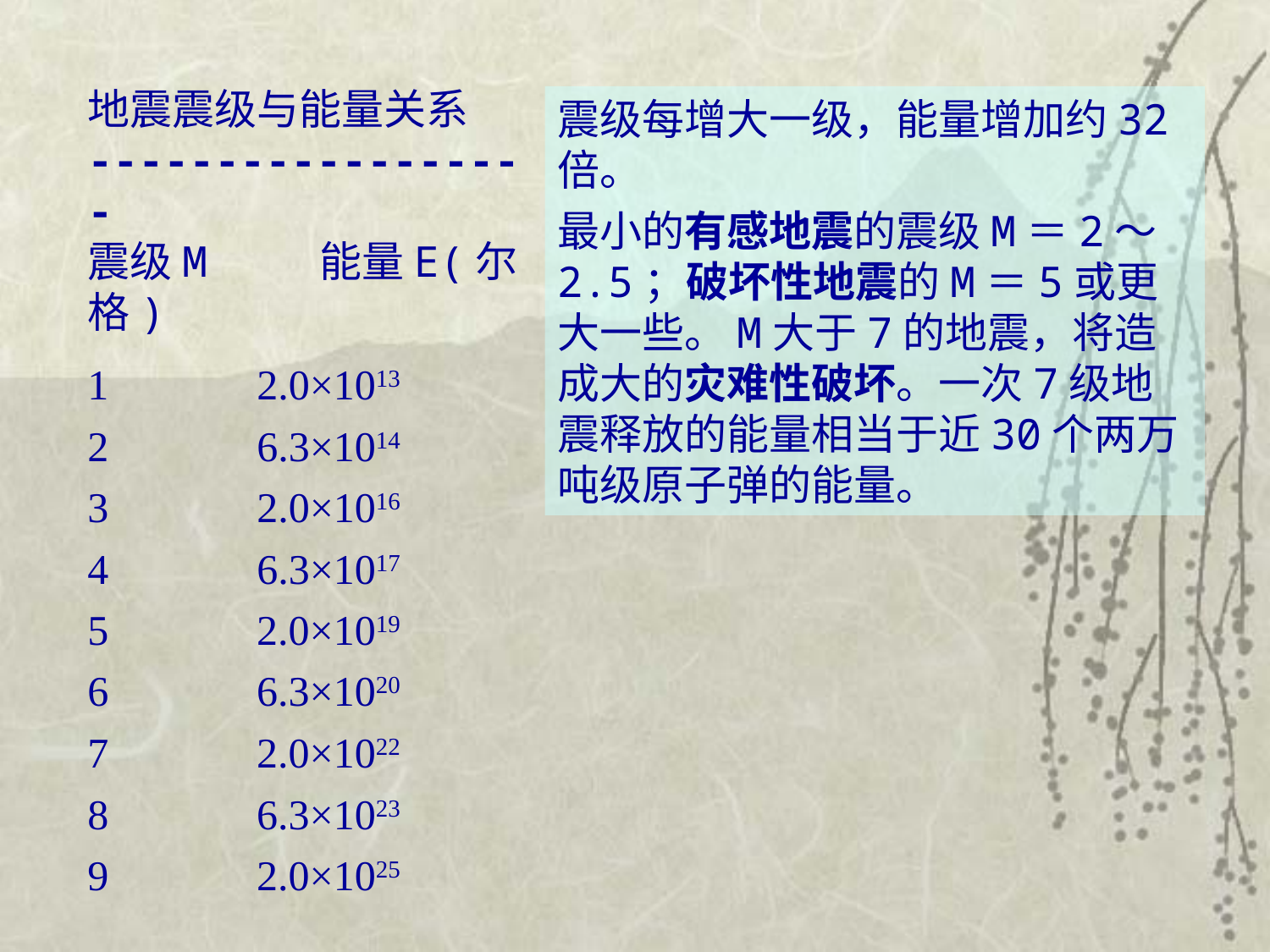

地震震级与能量关系
------------------
震级M    能量E(尔格)
1	    2.0×1013
2	    6.3×1014
3	    2.0×1016
4	    6.3×1017
5              2.0×1019
6              6.3×1020
7              2.0×1022
8              6.3×1023
9              2.0×1025
震级每增大一级，能量增加约32倍。
最小的有感地震的震级M＝2～2.5；破坏性地震的M＝5或更大一些。M大于7的地震，将造成大的灾难性破坏。一次7级地震释放的能量相当于近30个两万吨级原子弹的能量。